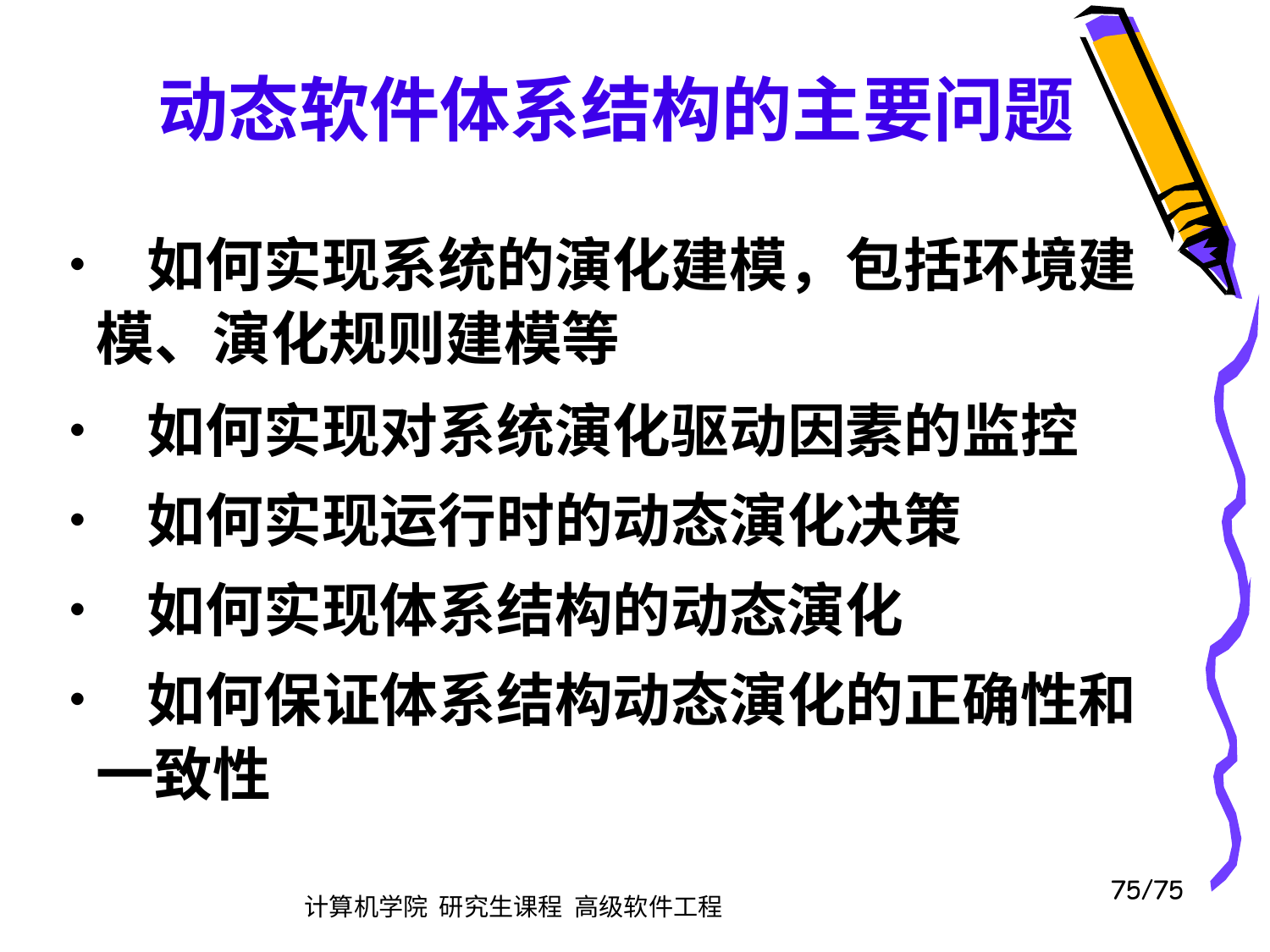

动态软件体系结构的主要问题

•  如何实现系统的演化建模，包括环境建
	模、演化规则建模等
•  如何实现对系统演化驱动因素的监控
•  如何实现运行时的动态演化决策
•  如何实现体系结构的动态演化
•  如何保证体系结构动态演化的正确性和
	一致性

			计算机学院  研究生课程  高级软件工程

75/75